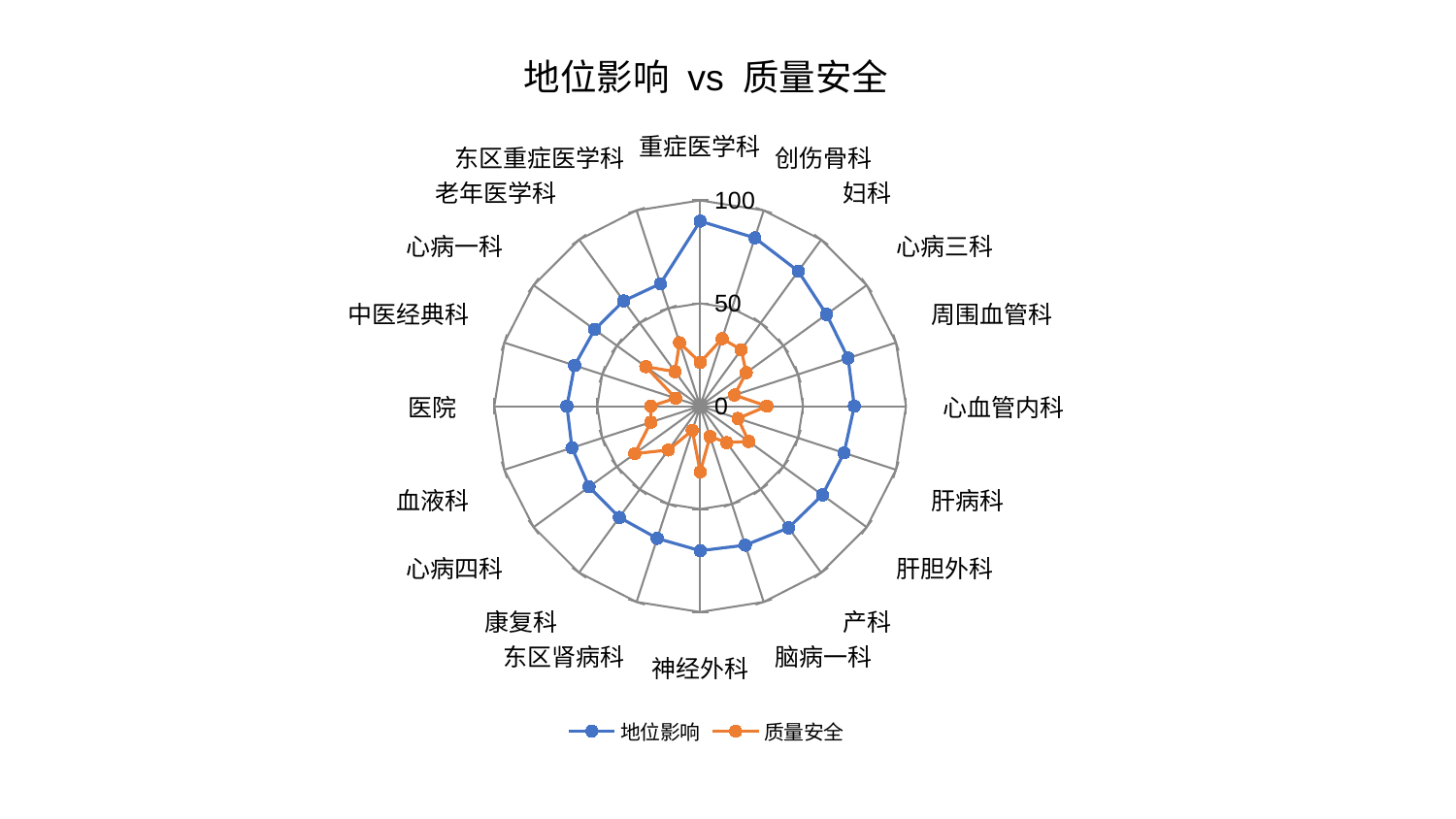

### Chart: 地位影响 vs 质量安全

| Category | 地位影响 | 质量安全 |
|---|---|---|
| 重症医学科 | 89.9173543248089 | 21.245074280305015 |
| 创伤骨科 | 86.00131686397553 | 34.51754472604117 |
| 妇科 | 81.10673620857463 | 33.940054871574844 |
| 心病三科 | 75.8788129660545 | 27.685604389787443 |
| 周围血管科 | 75.57495951513887 | 17.533025265487815 |
| 心血管内科 | 74.87455407181487 | 32.43828941032196 |
| 肝病科 | 73.50420573569203 | 19.331731106195004 |
| 肝胆外科 | 73.41075341236711 | 29.17740920100876 |
| 产科 | 73.07941323363087 | 21.850519225200674 |
| 脑病一科 | 70.99075482153381 | 15.512269862080899 |
| 神经外科 | 70.21432869175572 | 31.94648026194499 |
| 东区肾病科 | 67.54300844073408 | 12.38705248787197 |
| 康复科 | 66.77294279355405 | 26.327132852480126 |
| 心病四科 | 66.67875825180764 | 39.245720249928695 |
| 血液科 | 65.46227601020837 | 25.189365653477005 |
| 医院 | 64.72426653640106 | 23.963271892417236 |
| 中医经典科 | 64.10905188838431 | 12.515426271097414 |
| 心病一科 | 63.34206501811784 | 32.657979703108246 |
| 老年医学科 | 63.242107114210626 | 20.775422781487833 |
| 东区重症医学科 | 62.56687910367206 | 32.4115476560669 |
94